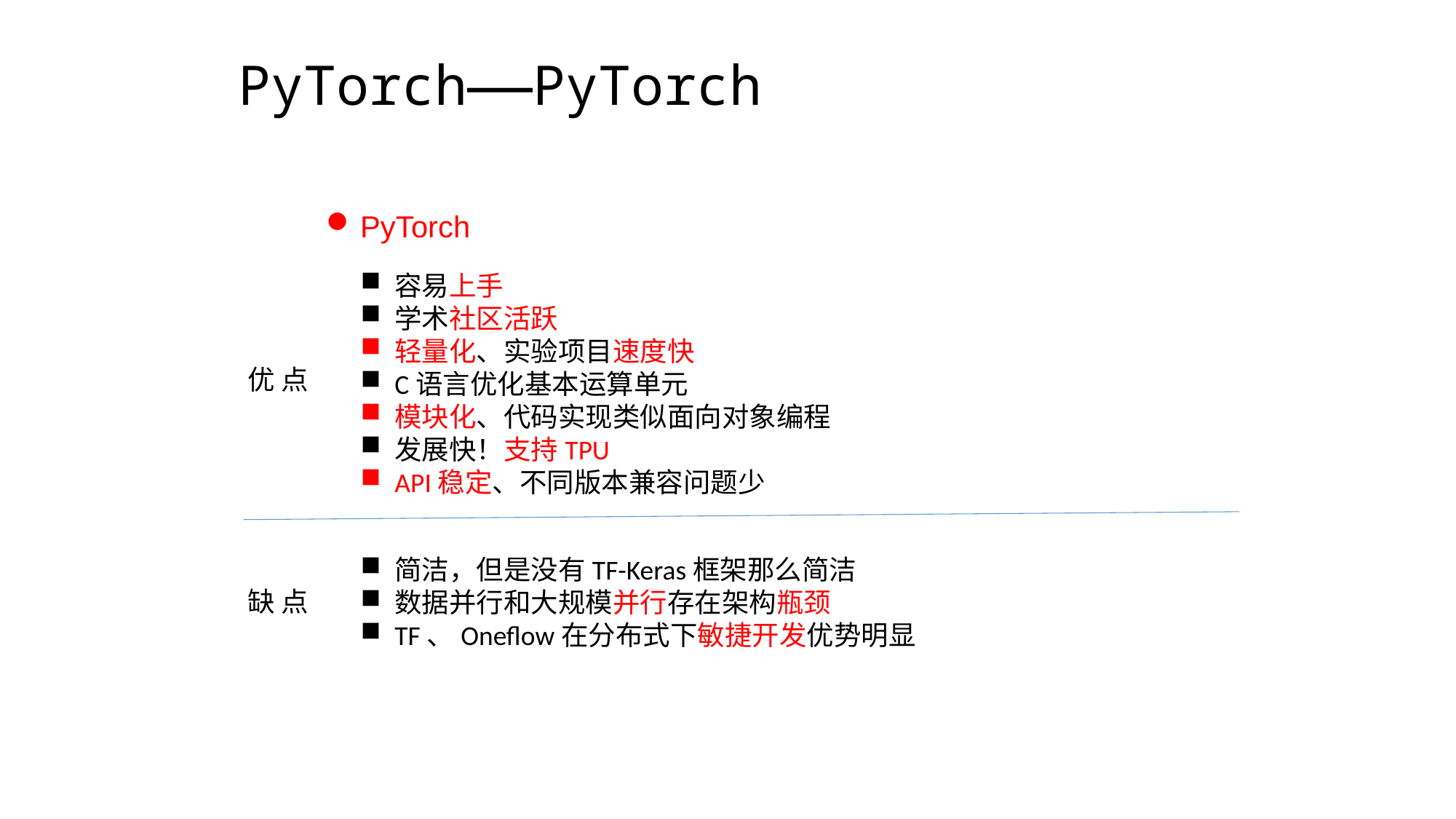

PyTorch——PyTorch
PyTorch
容易上手
学术社区活跃
轻量化、实验项目速度快
C语言优化基本运算单元
模块化、代码实现类似面向对象编程
发展快！支持TPU
API稳定、不同版本兼容问题少
优 点
简洁，但是没有TF-Keras框架那么简洁
数据并行和大规模并行存在架构瓶颈
TF、Oneflow在分布式下敏捷开发优势明显
缺 点